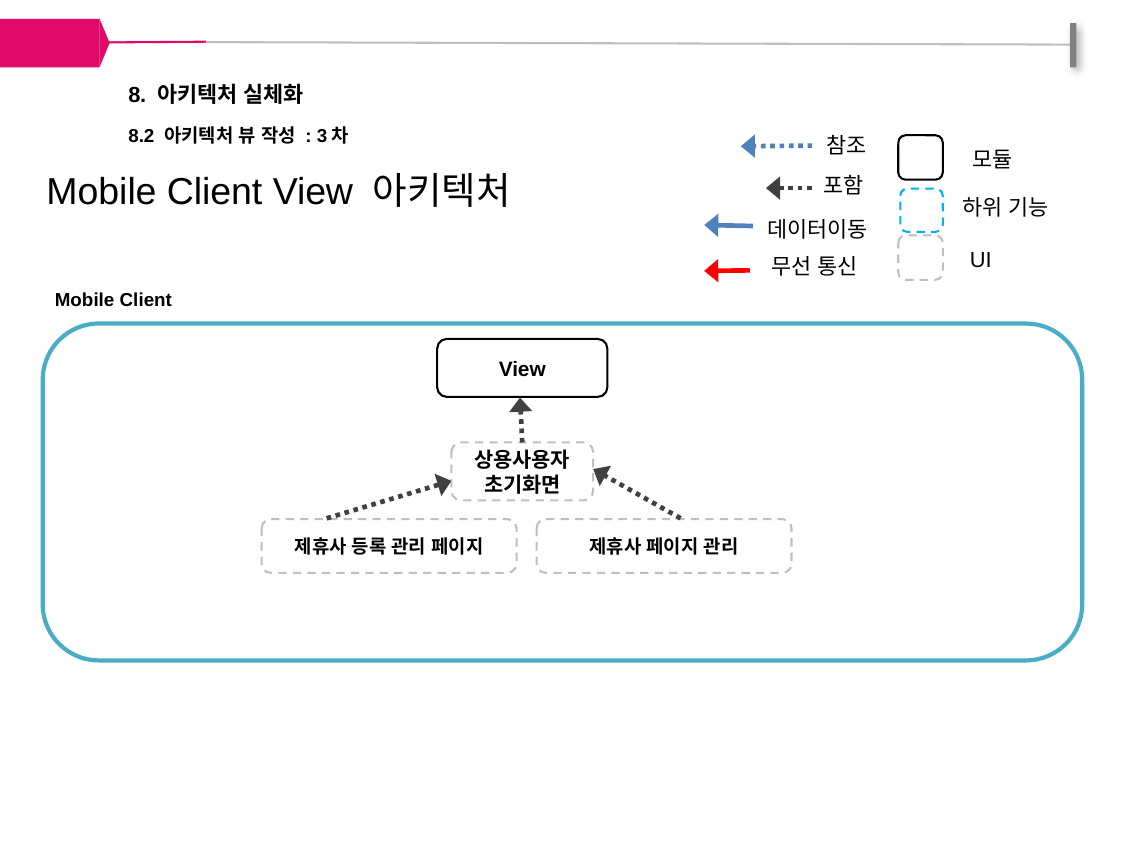

8. 아키텍처 실체화
8.2 아키텍처 뷰 작성 : 3차
참조

모듈
Mobile Client View 아키텍처
포함
하위 기능

데이터이동

UI
무선 통신
Mobile Client

View
상용사용자
초기화면
제휴사 등록 관리 페이지
제휴사 페이지 관리